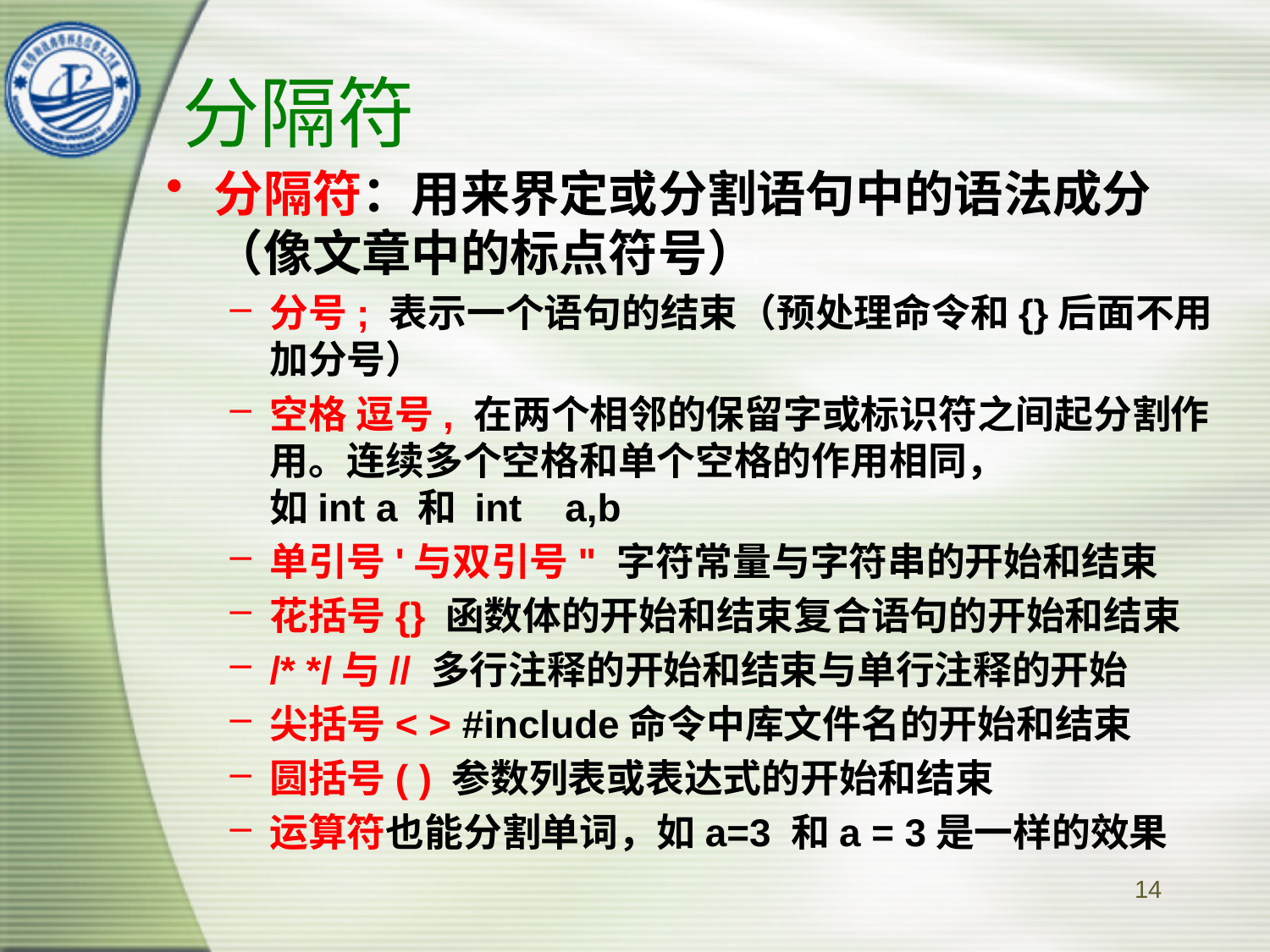

# 分隔符
分隔符：用来界定或分割语句中的语法成分（像文章中的标点符号）
分号; 表示一个语句的结束（预处理命令和{}后面不用加分号）
空格 逗号, 在两个相邻的保留字或标识符之间起分割作用。连续多个空格和单个空格的作用相同，
如int a 和 int    a,b
单引号'与双引号" 字符常量与字符串的开始和结束
花括号{} 函数体的开始和结束复合语句的开始和结束
/* */与// 多行注释的开始和结束与单行注释的开始
尖括号< > #include命令中库文件名的开始和结束
圆括号( ) 参数列表或表达式的开始和结束
运算符也能分割单词，如a=3 和a = 3是一样的效果
14